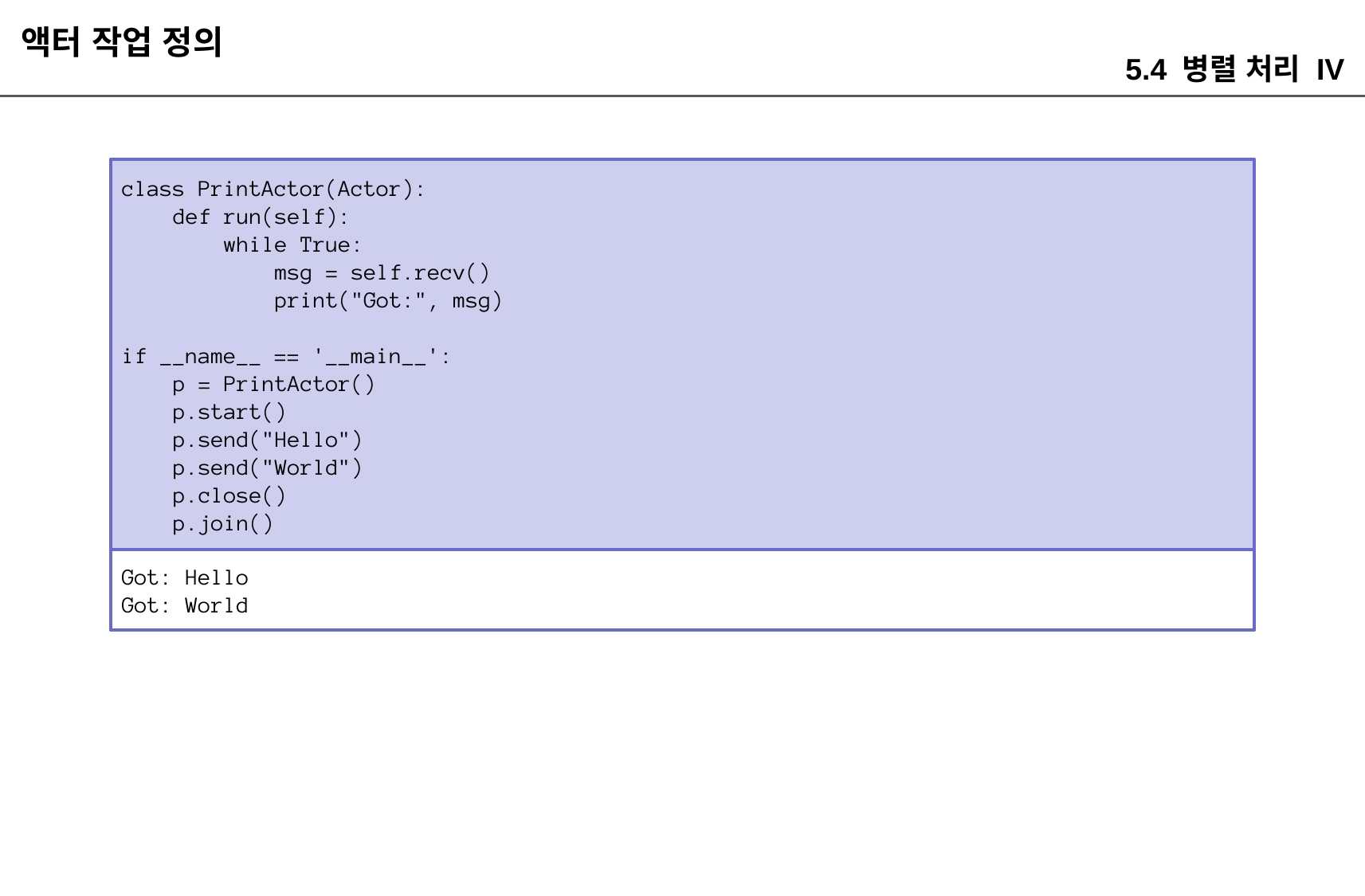

액터 작업 정의
5.4 병렬 처리 IV
class PrintActor(Actor):
    def run(self):
        while True:
            msg = self.recv()
            print("Got:", msg)

if __name__ == '__main__':
    p = PrintActor()
    p.start()
    p.send("Hello")
    p.send("World")
    p.close()
    p.join()
Got: Hello
Got: World